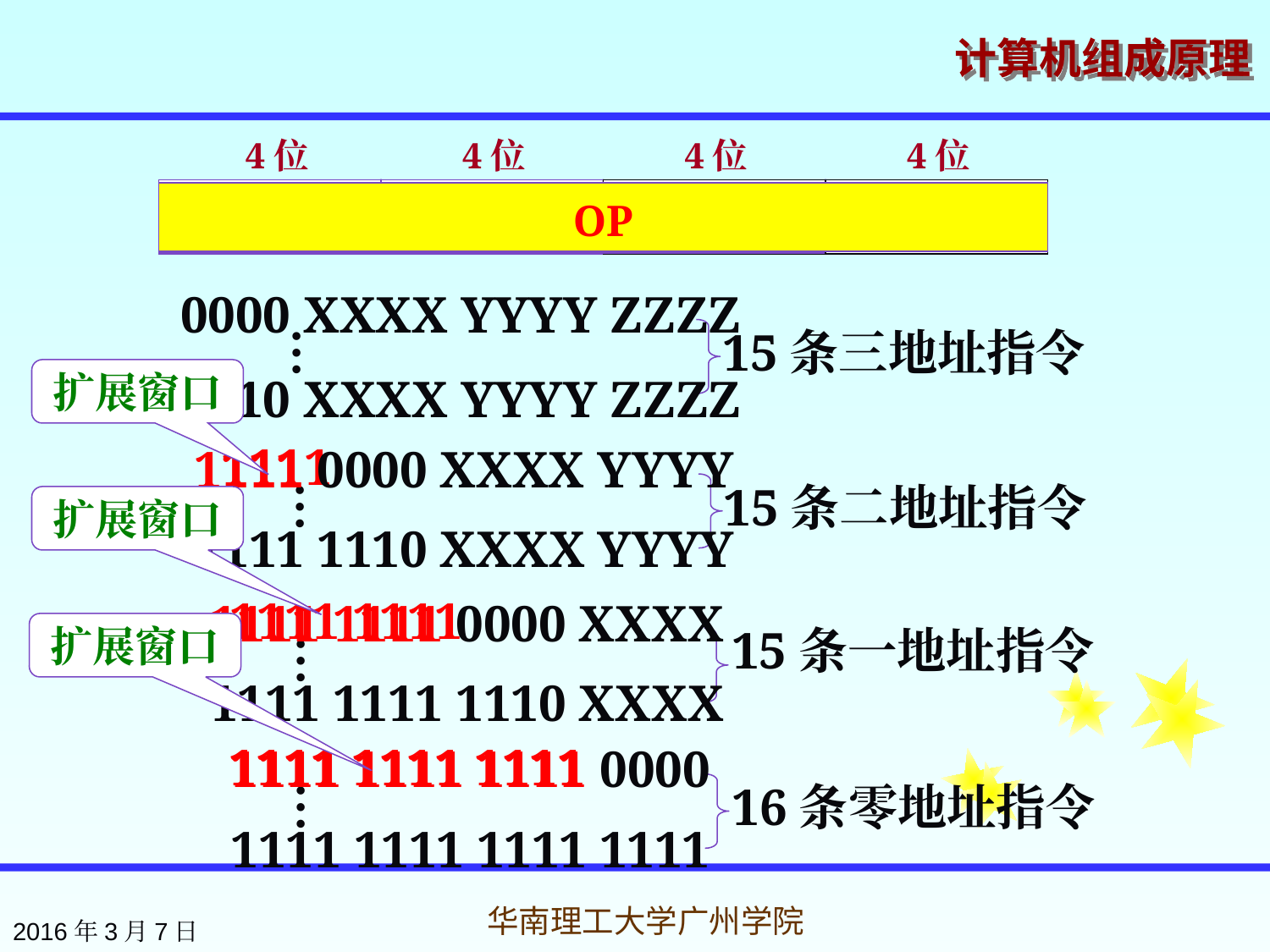

4位
4位
4位
4位

OP

A1

A2

A3

OP

A1
A2
OP

A1
OP
OP
0000 XXXX YYYY ZZZZ
1110 XXXX YYYY ZZZZ
15条三地址指令

…
扩展窗口

1111
1111 0000 XXXX YYYY
1111 1110 XXXX YYYY
15条二地址指令

…
扩展窗口
1111 1111
1111 1111 0000 XXXX
1111 1111 1110 XXXX
15条一地址指令

…
扩展窗口
1111 1111 1111
1111 1111 1111 0000
1111 1111 1111 1111
16条零地址指令

…
2016年3月7日
华南理工大学广州学院